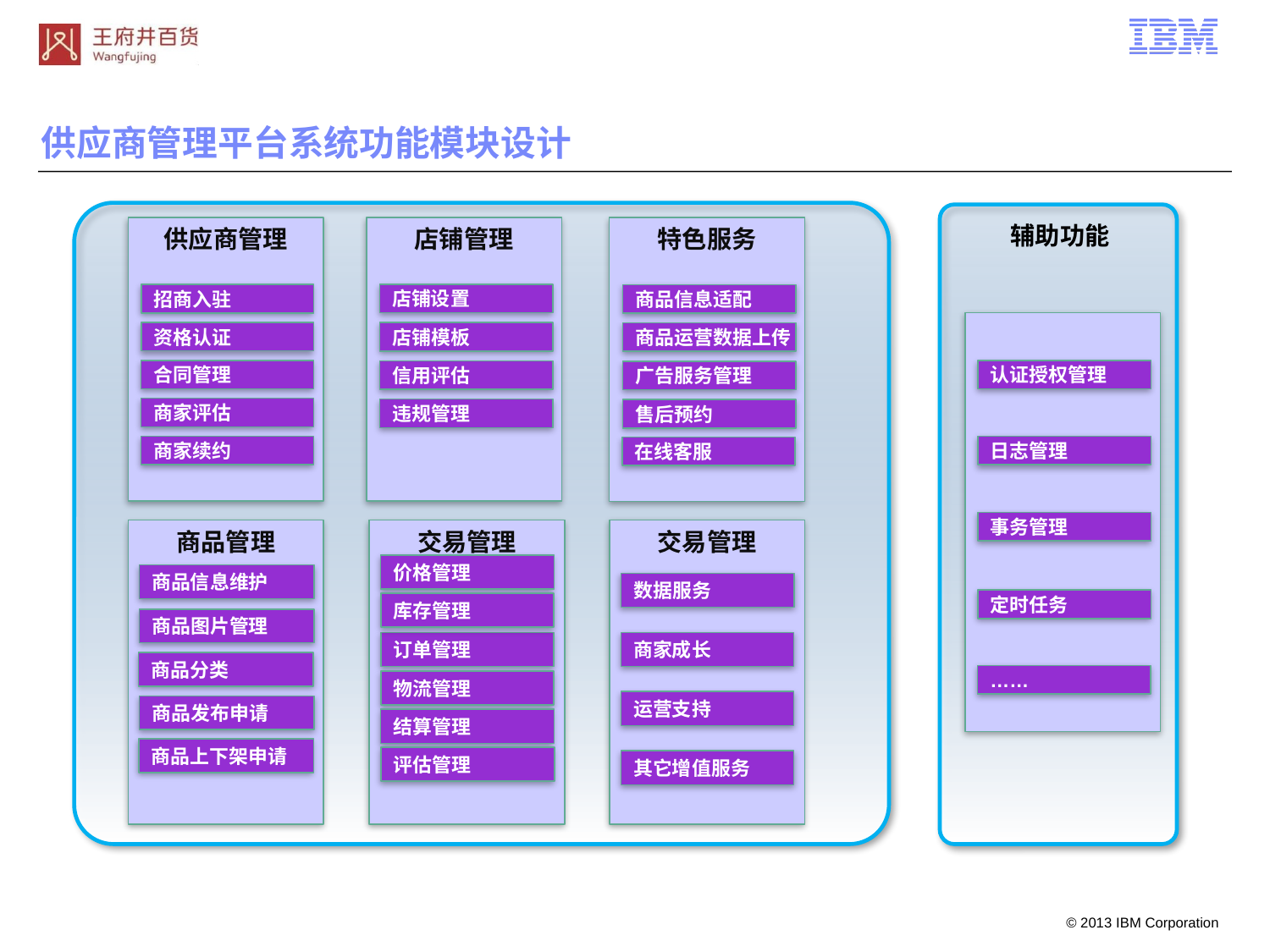

供应商管理平台系统功能模块设计

辅助功能
供应商管理
店铺管理
特色服务
店铺设置
招商入驻
商品信息适配

资格认证
店铺模板
商品运营数据上传
认证授权管理
合同管理
信用评估
广告服务管理
商家评估
违规管理
售后预约
日志管理
商家续约
在线客服
事务管理
交易管理
商品管理
交易管理
价格管理
商品信息维护
数据服务
定时任务
库存管理
商品图片管理
商家成长
订单管理
商品分类
……
物流管理
运营支持
商品发布申请
结算管理
商品上下架申请
评估管理
其它增值服务